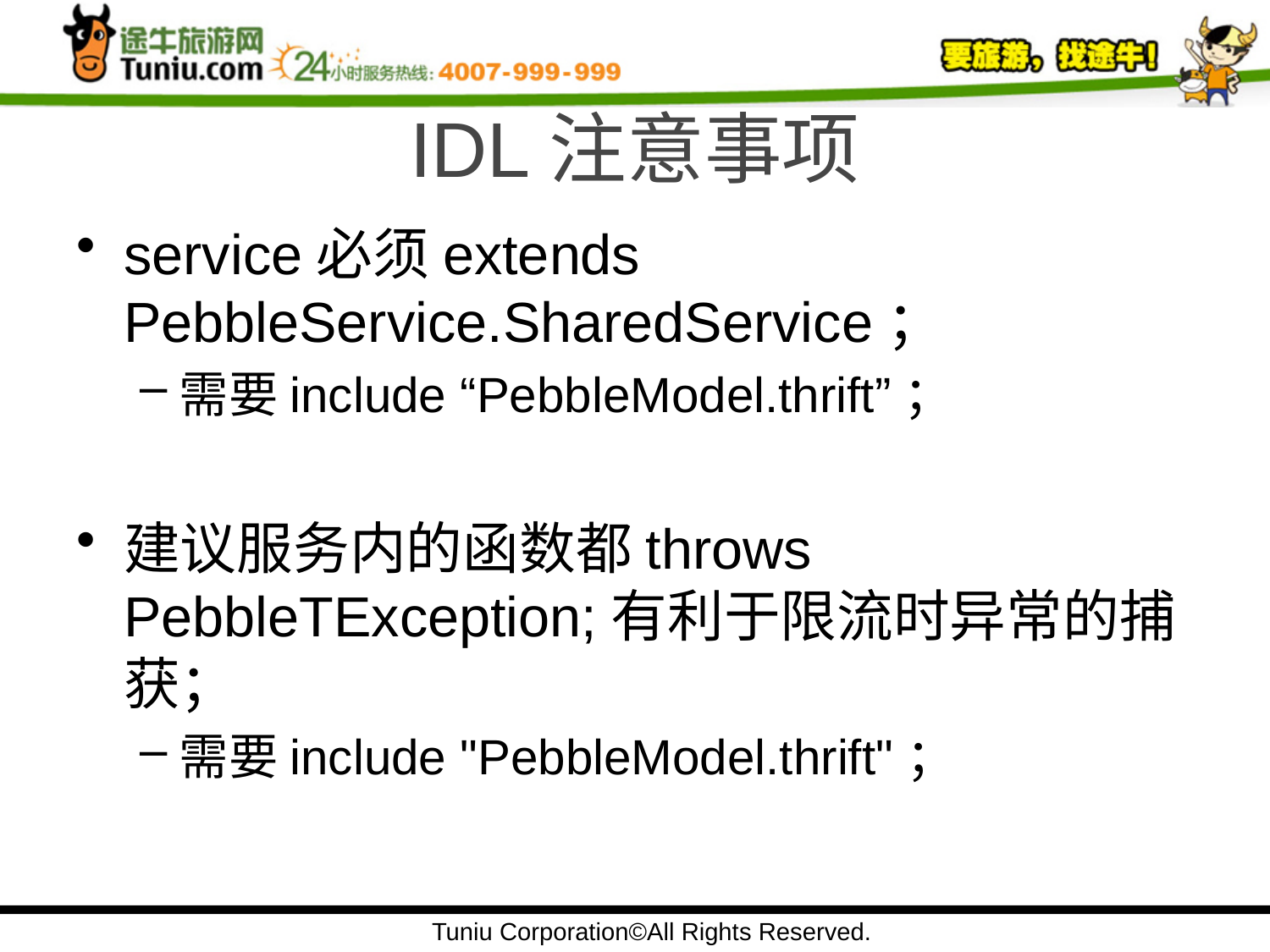

# IDL注意事项
service必须extends PebbleService.SharedService；
需要include “PebbleModel.thrift”；

建议服务内的函数都throws  PebbleTException;有利于限流时异常的捕获；
需要include "PebbleModel.thrift"；